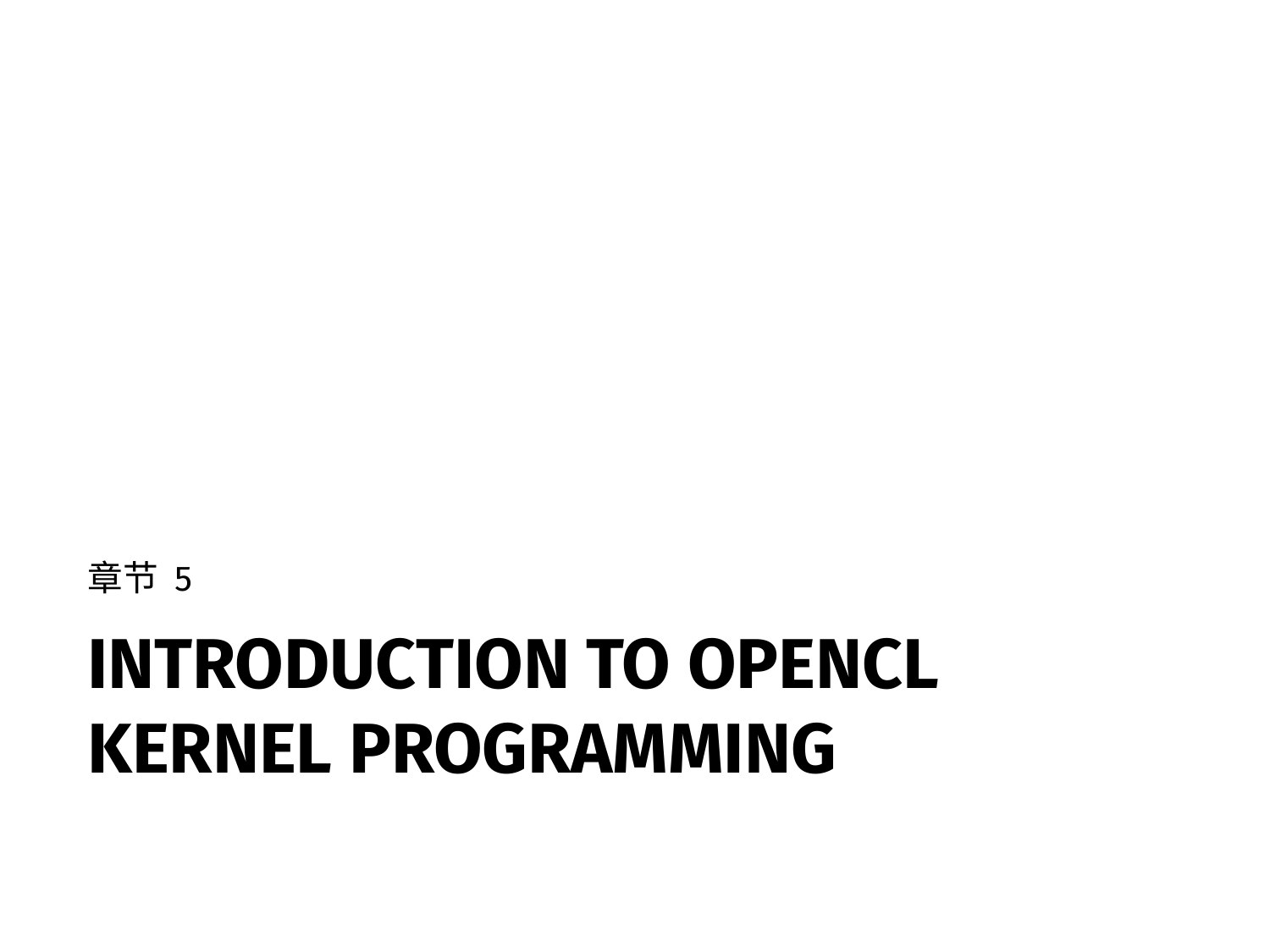

章节 5
Introduction to OpenCL kernel programming